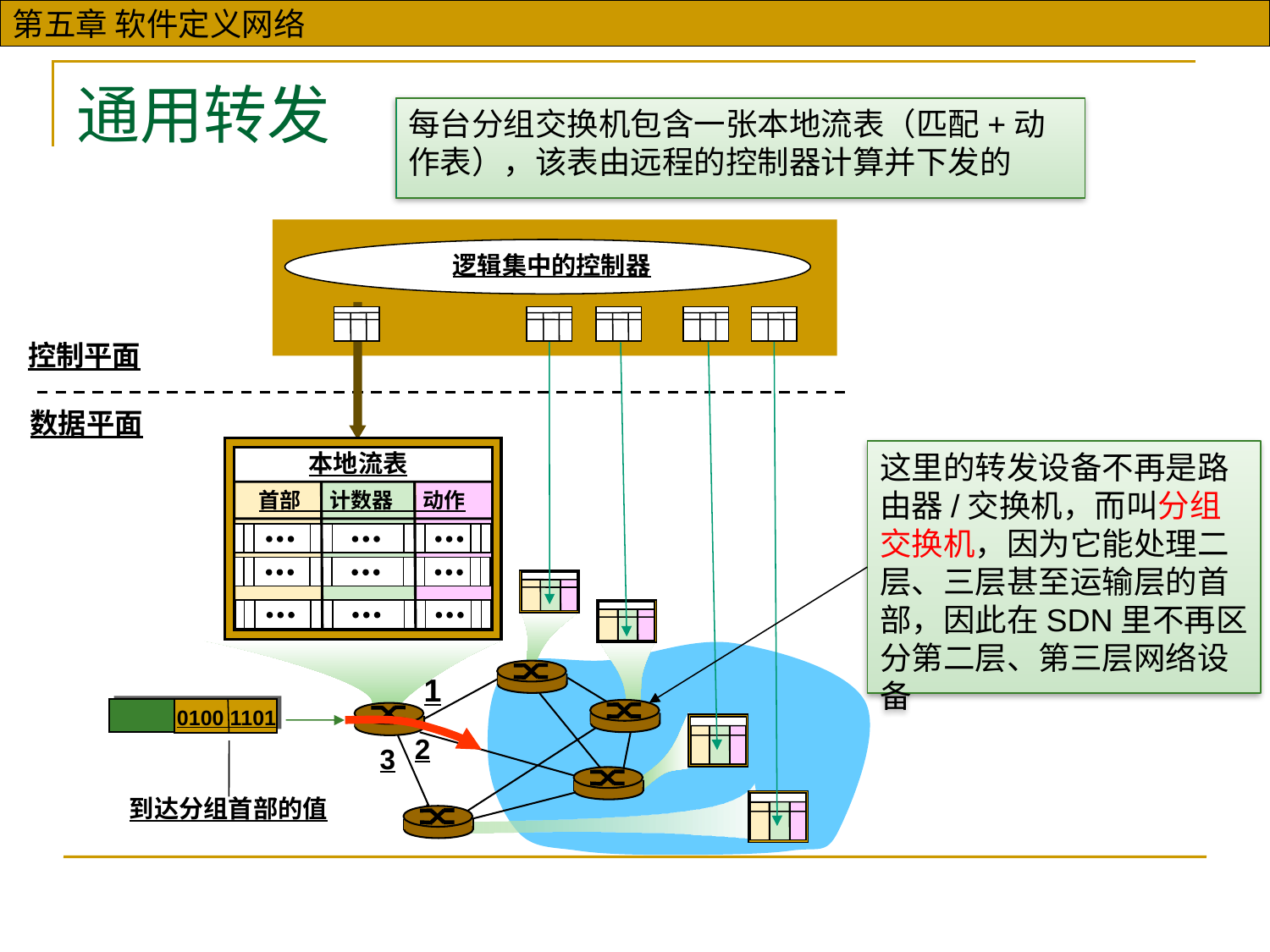

# 通用转发
每台分组交换机包含一张本地流表（匹配+动作表），该表由远程的控制器计算并下发的

逻辑集中的控制器

控制平面

数据平面

本地流表

首部      计数器      动作

这里的转发设备不再是路由器/交换机，而叫分组交换机，因为它能处理二层、三层甚至运输层的首部，因此在SDN里不再区分第二层、第三层网络设备

1

0100 1101

2

3

到达分组首部的值